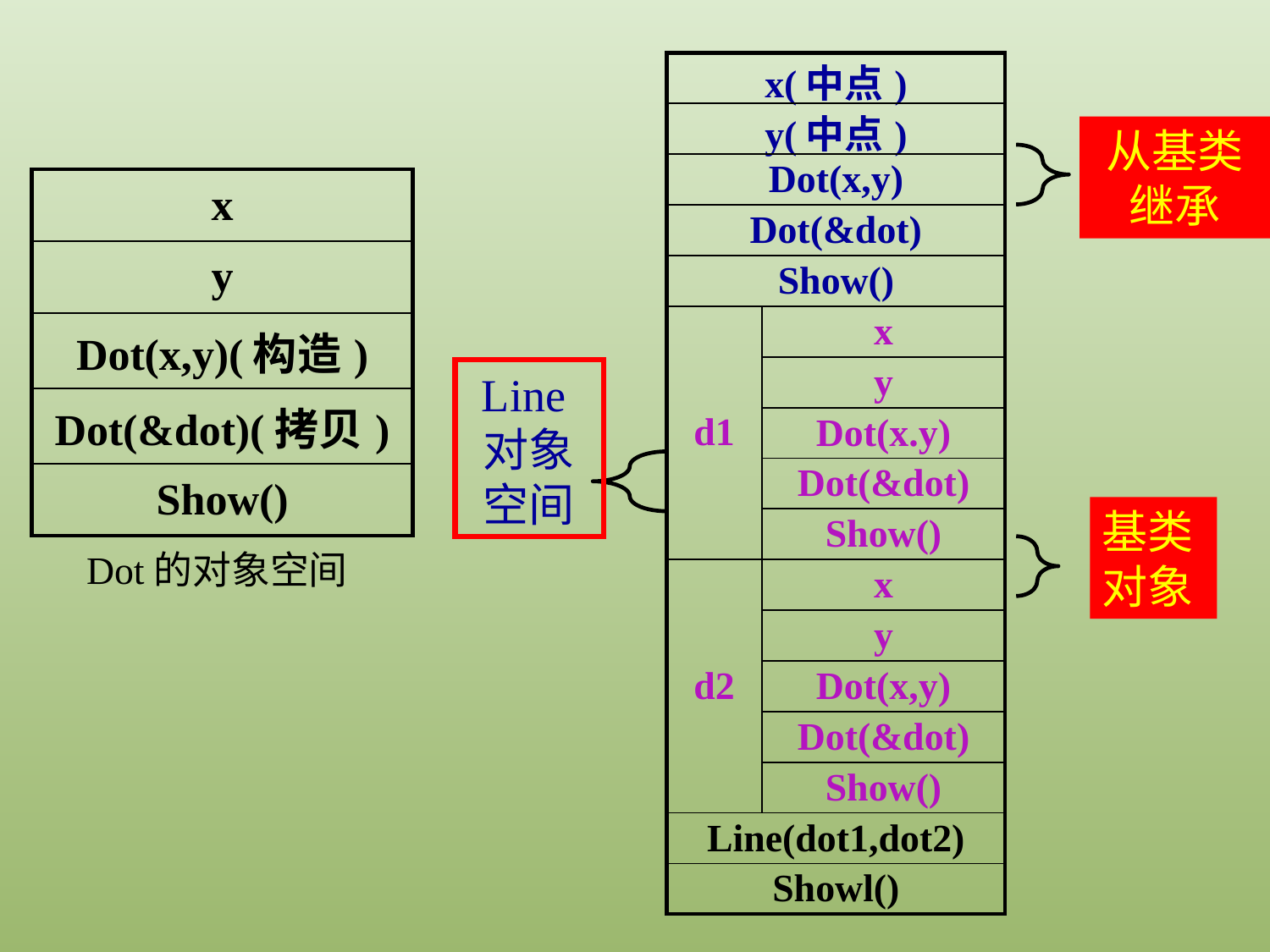

| x(中点) |  |
| --- | --- |
| y(中点) |  |
| Dot(x,y) |  |
| Dot(&dot) |  |
| Show() |  |
| d1 | x |
|  | y |
|  | Dot(x.y) |
|  | Dot(&dot) |
|  | Show() |
| d2 | x |
|  | y |
|  | Dot(x,y) |
|  | Dot(&dot) |
|  | Show() |
| Line(dot1,dot2) |  |
| Showl() |  |
从基类继承

| x |
| --- |
| y |
| Dot(x,y)(构造) |
| Dot(&dot)(拷贝) |
| Show() |
Line对象空间

基类对象

Dot的对象空间
749